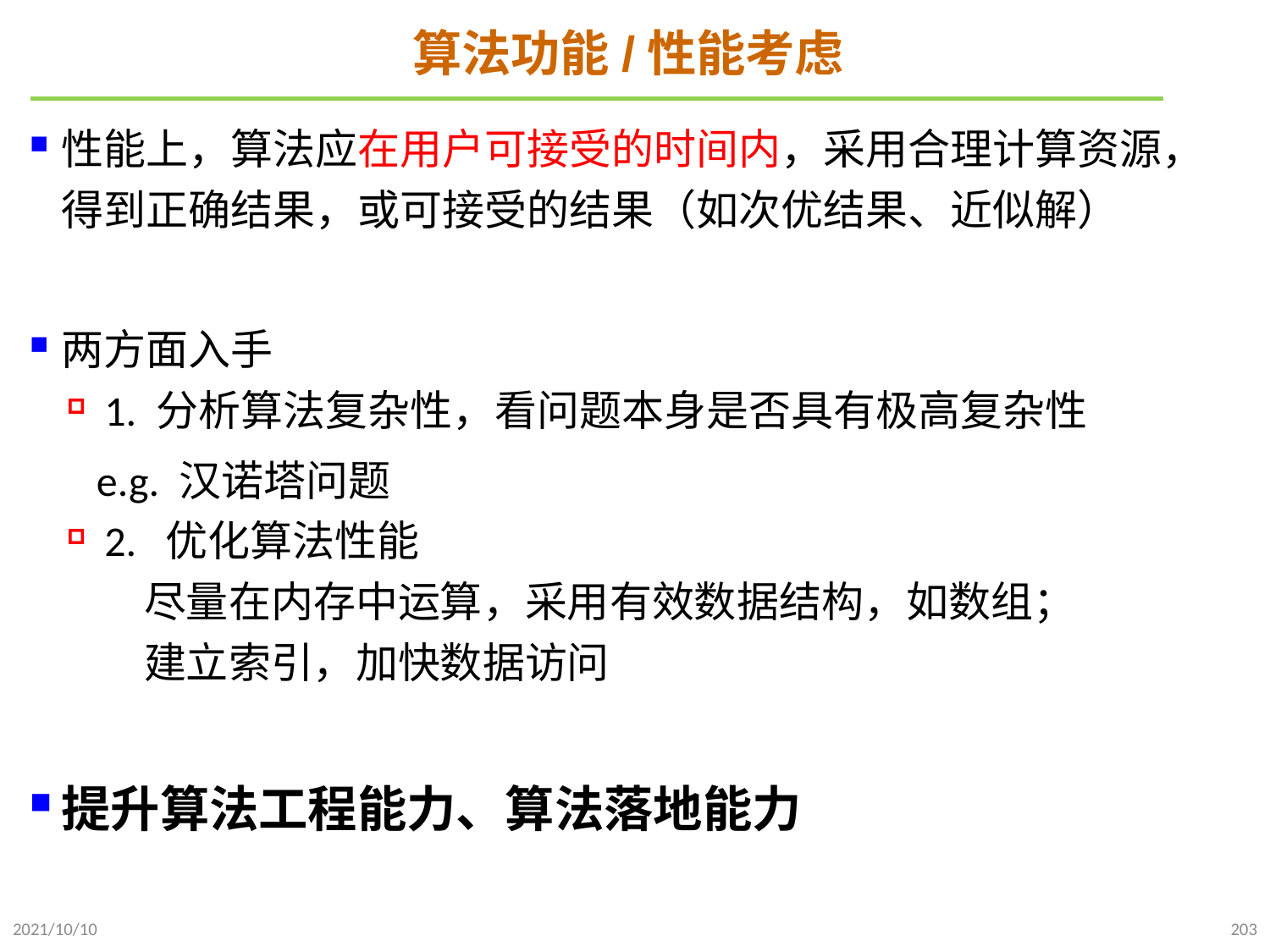

# 算法功能/性能考虑
性能上，算法应在用户可接受的时间内，采用合理计算资源，得到正确结果，或可接受的结果（如次优结果、近似解）

两方面入手
1. 分析算法复杂性，看问题本身是否具有极高复杂性
       e.g. 汉诺塔问题
2.  优化算法性能
       尽量在内存中运算，采用有效数据结构，如数组；
       建立索引，加快数据访问

提升算法工程能力、算法落地能力

2021/10/10
203